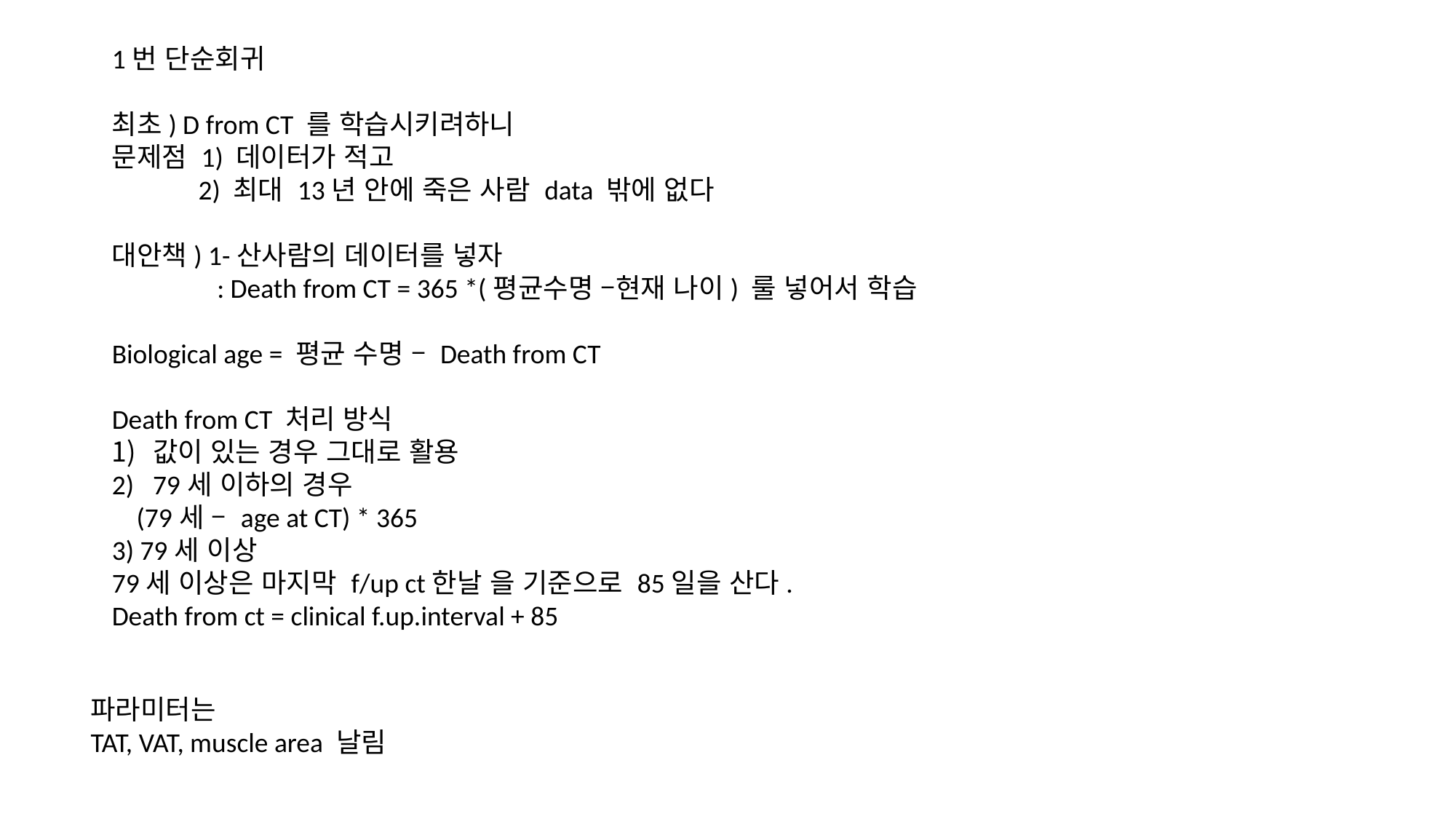

1번 단순회귀

최초) D from CT 를 학습시키려하니
문제점 1) 데이터가 적고
              2) 최대 13년 안에 죽은 사람 data 밖에 없다

대안책) 1-산사람의 데이터를 넣자
                 : Death from CT = 365 *(평균수명 –현재 나이) 룰 넣어서 학습

Biological age = 평균 수명 – Death from CT

Death from CT 처리 방식
값이 있는 경우 그대로 활용
79세 이하의 경우
    (79세 – age at CT) * 365
3) 79세 이상
79세 이상은 마지막 f/up ct한날 을 기준으로 85일을 산다.
Death from ct = clinical f.up.interval + 85

파라미터는
TAT, VAT, muscle area 날림